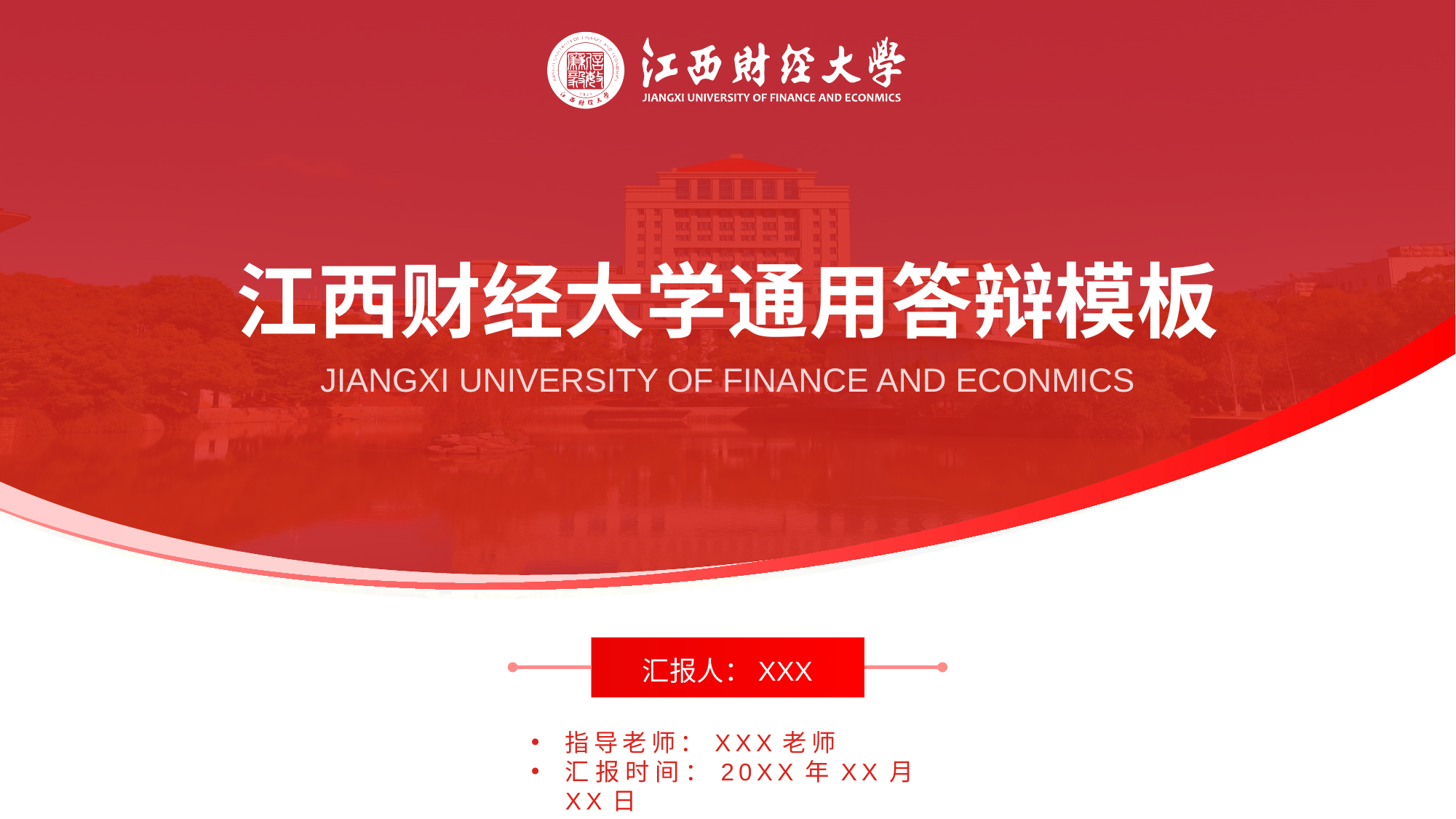

# 江西财经大学通用答辩模板
JIANGXI UNIVERSITY OF FINANCE AND ECONMICS
汇报人：XXX
指导老师：XXX老师
汇报时间：20XX年XX月XX日